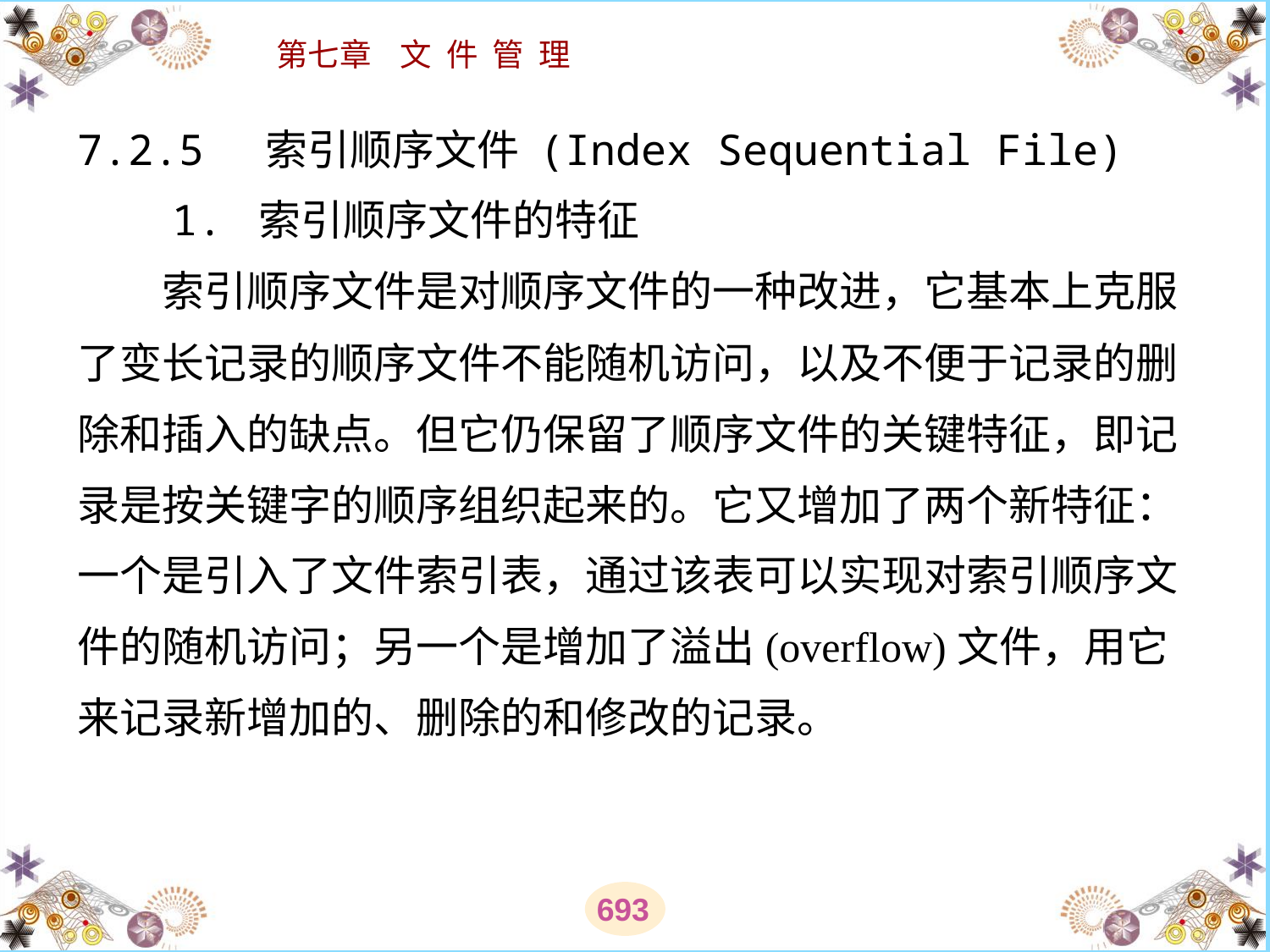

# 7.2.5  索引顺序文件 (Index Sequential File) 　　1. 索引顺序文件的特征 　　索引顺序文件是对顺序文件的一种改进，它基本上克服了变长记录的顺序文件不能随机访问，以及不便于记录的删除和插入的缺点。但它仍保留了顺序文件的关键特征，即记录是按关键字的顺序组织起来的。它又增加了两个新特征：一个是引入了文件索引表，通过该表可以实现对索引顺序文件的随机访问；另一个是增加了溢出(overflow)文件，用它来记录新增加的、删除的和修改的记录。